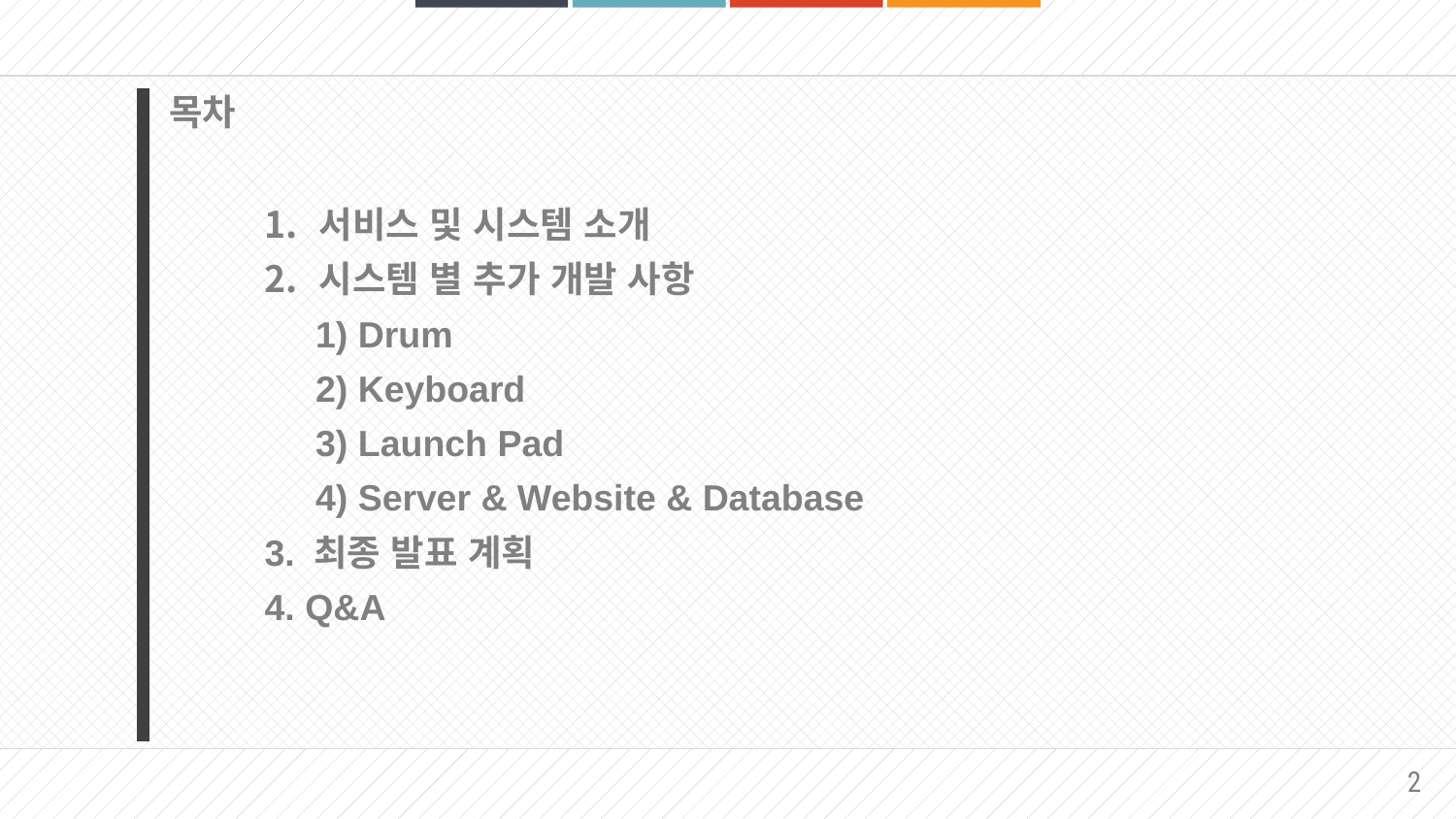

목차
서비스 및 시스템 소개
시스템 별 추가 개발 사항
     1) Drum
     2) Keyboard
     3) Launch Pad
     4) Server & Website & Database
3. 최종 발표 계획
4. Q&A